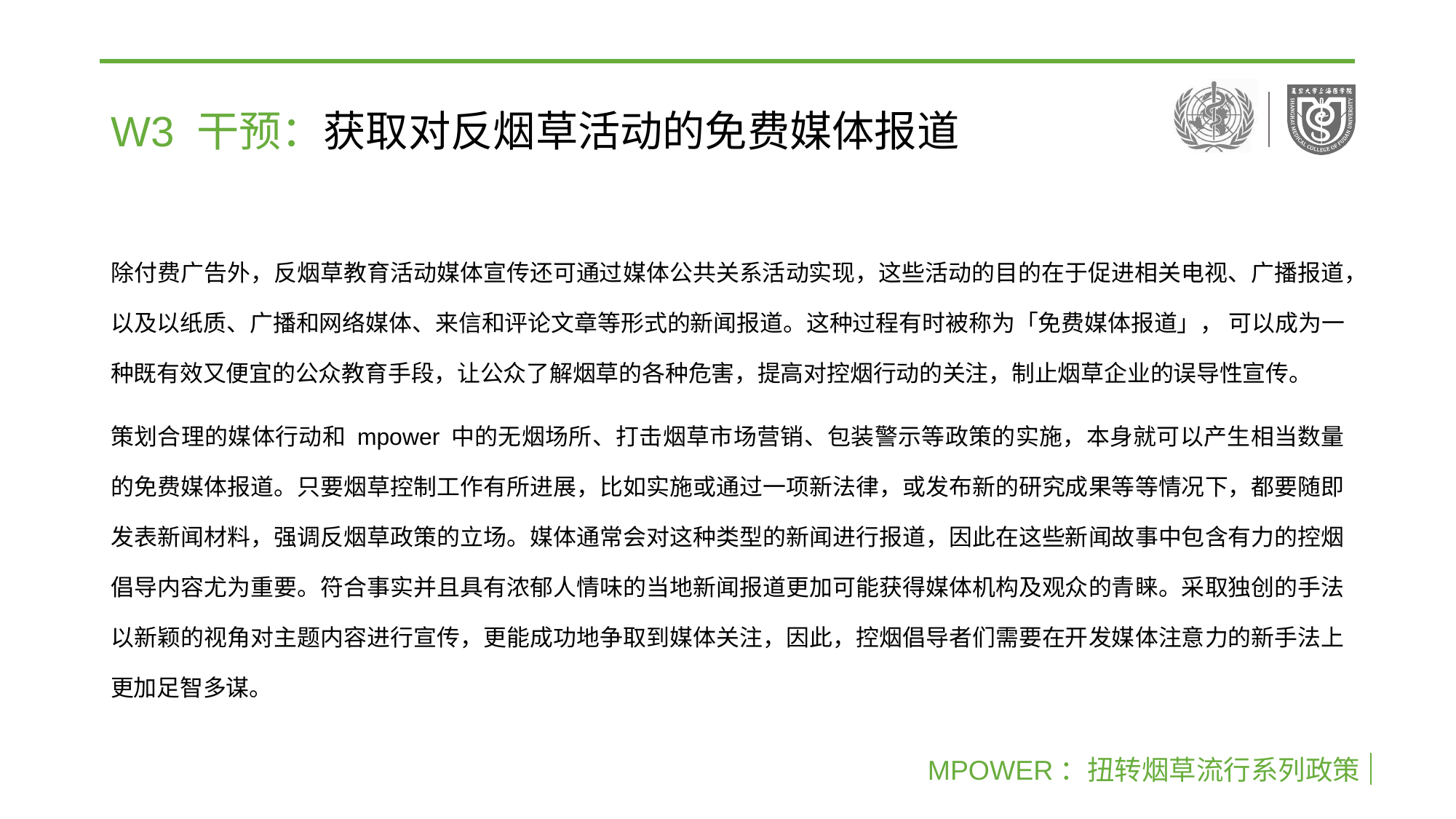

W3 干预：获取对反烟草活动的免费媒体报道
除付费广告外，反烟草教育活动媒体宣传还可通过媒体公共关系活动实现，这些活动的目的在于促进相关电视、广播报道，以及以纸质、广播和网络媒体、来信和评论文章等形式的新闻报道。这种过程有时被称为「免费媒体报道」， 可以成为一种既有效又便宜的公众教育手段，让公众了解烟草的各种危害，提高对控烟行动的关注，制止烟草企业的误导性宣传。
策划合理的媒体行动和 mpower 中的无烟场所、打击烟草市场营销、包装警示等政策的实施，本身就可以产生相当数量的免费媒体报道。只要烟草控制工作有所进展，比如实施或通过一项新法律，或发布新的研究成果等等情况下，都要随即发表新闻材料，强调反烟草政策的立场。媒体通常会对这种类型的新闻进行报道，因此在这些新闻故事中包含有力的控烟倡导内容尤为重要。符合事实并且具有浓郁人情味的当地新闻报道更加可能获得媒体机构及观众的青睐。采取独创的手法以新颖的视角对主题内容进行宣传，更能成功地争取到媒体关注，因此，控烟倡导者们需要在开发媒体注意力的新手法上更加足智多谋。